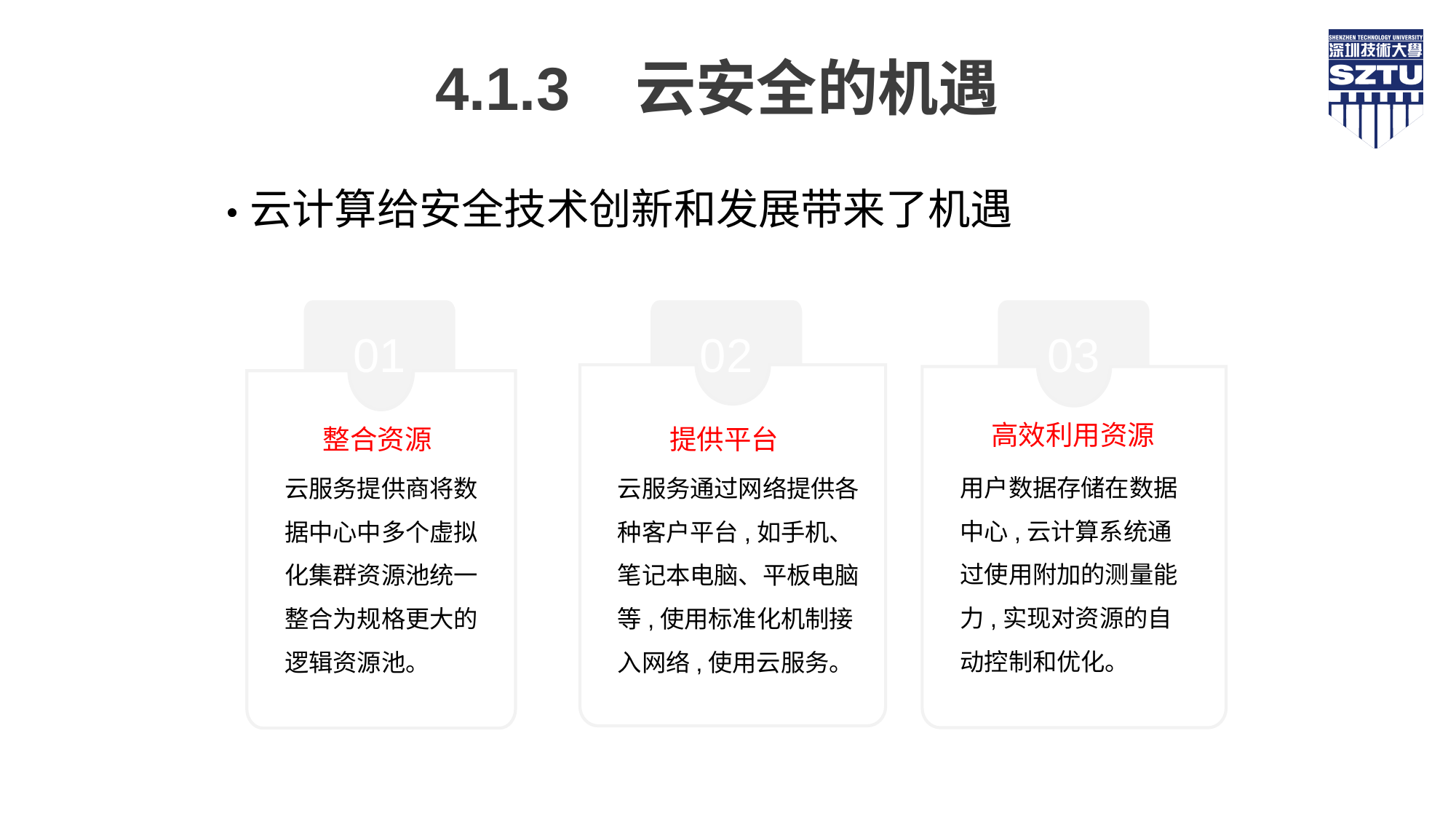

4.1.3   云安全的机遇
云计算给安全技术创新和发展带来了机遇

01
02
03

高效利用资源
整合资源
提供平台
用户数据存储在数据中心,云计算系统通过使用附加的测量能力,实现对资源的自动控制和优化。
云服务提供商将数据中心中多个虚拟化集群资源池统一整合为规格更大的逻辑资源池。
云服务通过网络提供各种客户平台,如手机、笔记本电脑、平板电脑等,使用标准化机制接入网络,使用云服务。